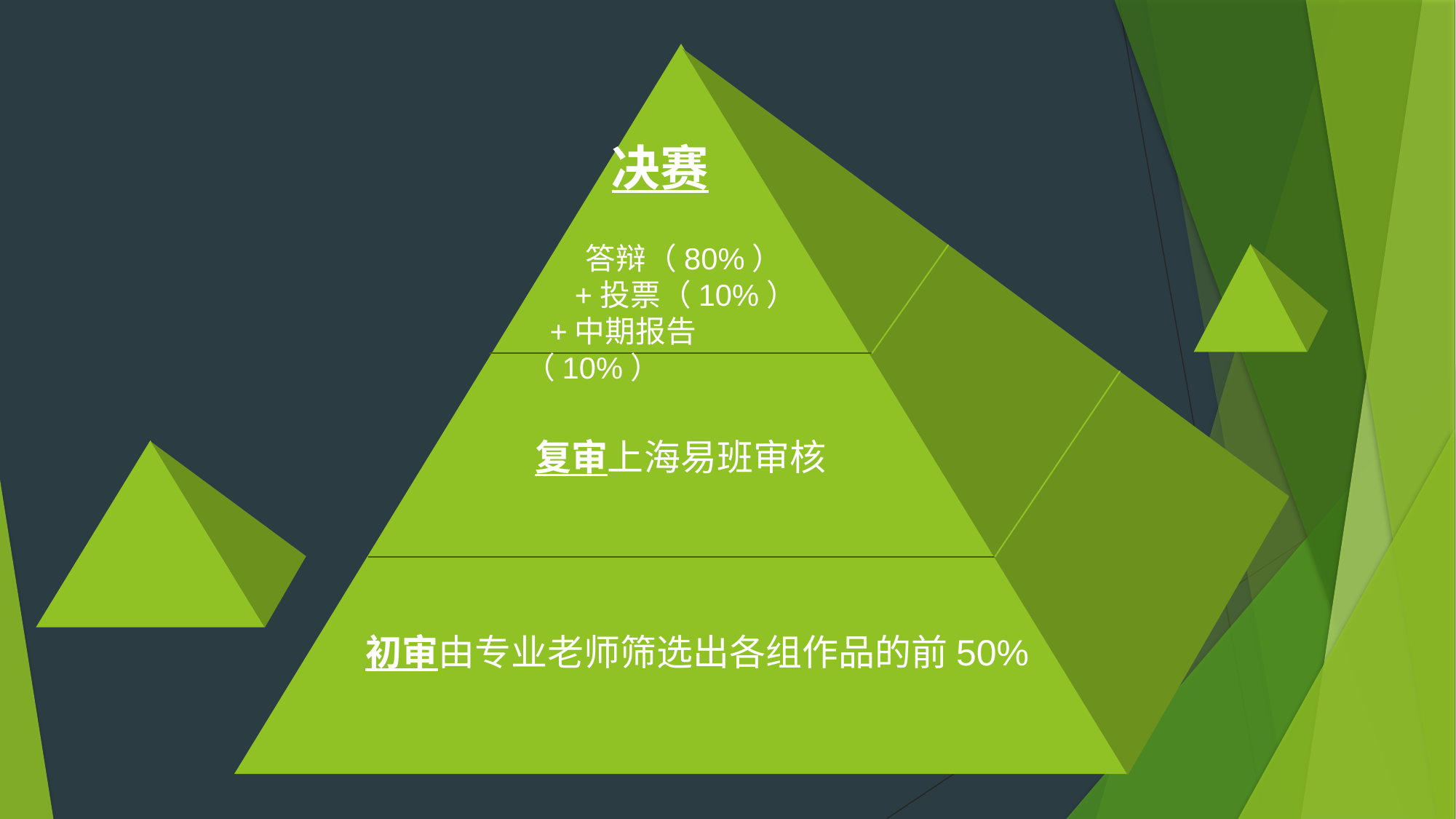

决赛

        答辩（80%）
      +投票（10%）
   +中期报告（10%）

复审上海易班审核

初审由专业老师筛选出各组作品的前50%